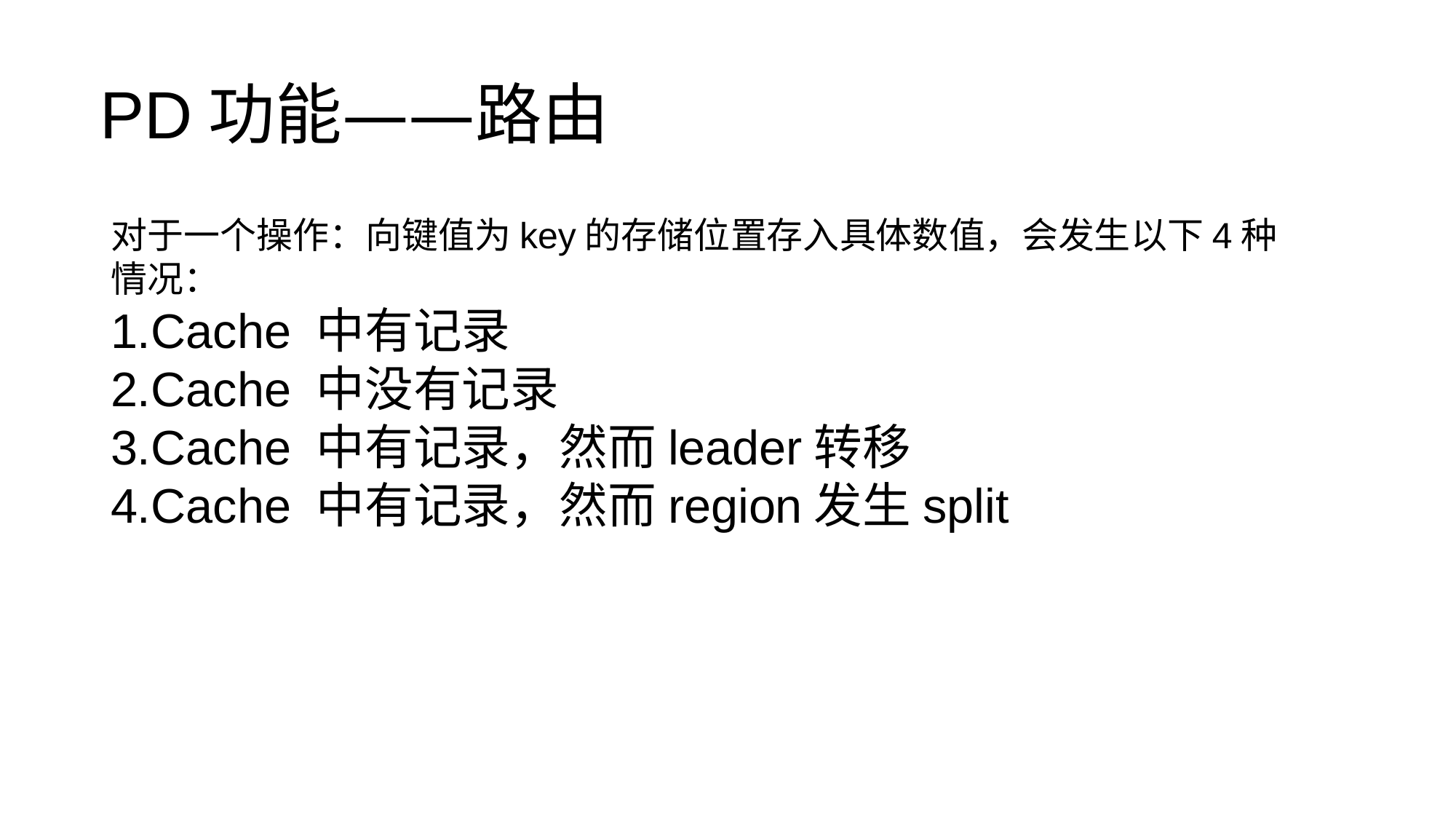

# PD功能——路由
对于一个操作：向键值为key的存储位置存入具体数值，会发生以下4种情况：
1.Cache 中有记录
2.Cache 中没有记录
3.Cache 中有记录，然而leader转移
4.Cache 中有记录，然而region发生split